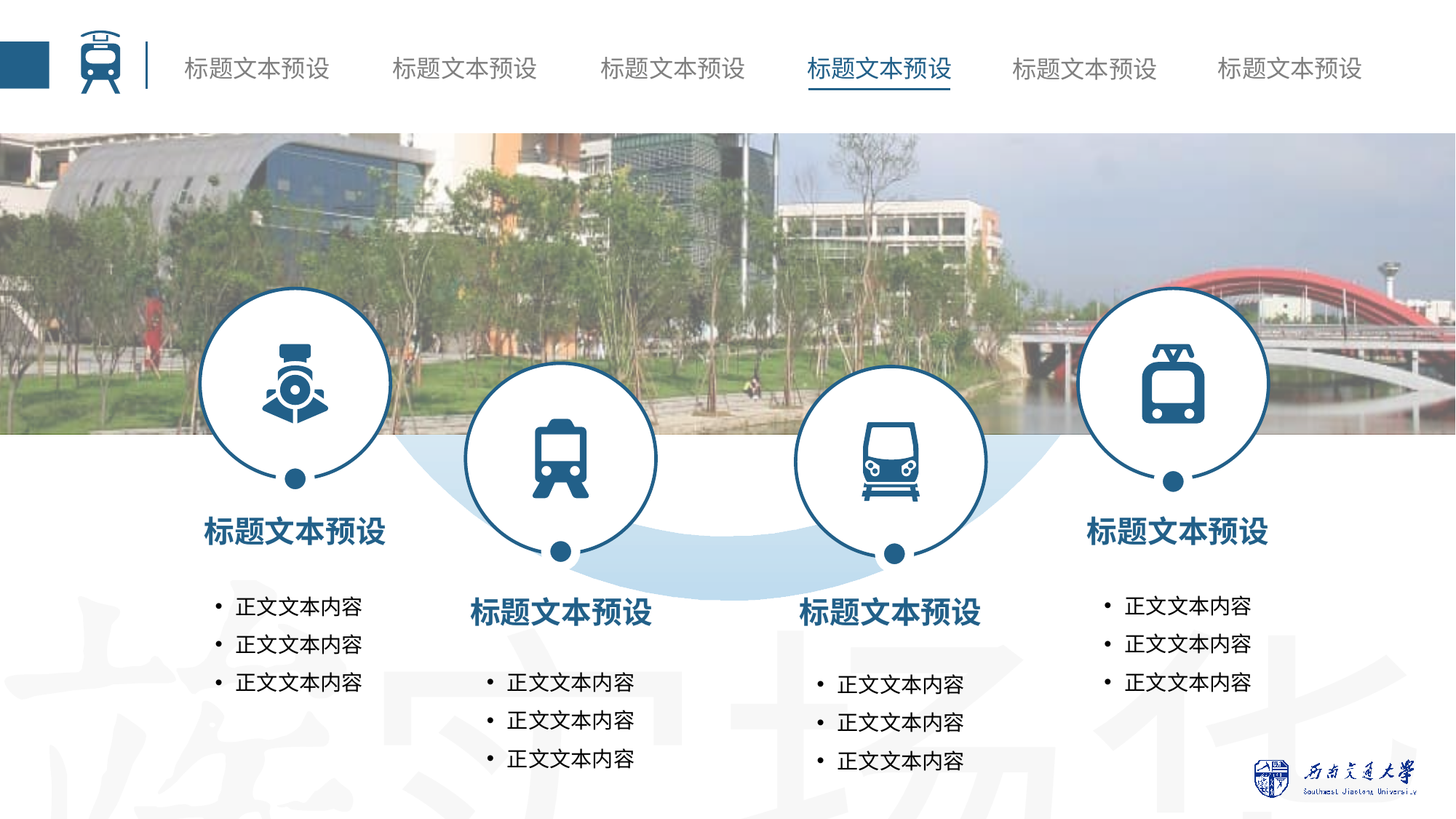

标题文本预设
标题文本预设

正文文本内容
正文文本内容
正文文本内容
正文文本内容
正文文本内容
正文文本内容
标题文本预设
标题文本预设
正文文本内容
正文文本内容
正文文本内容
正文文本内容
正文文本内容
正文文本内容